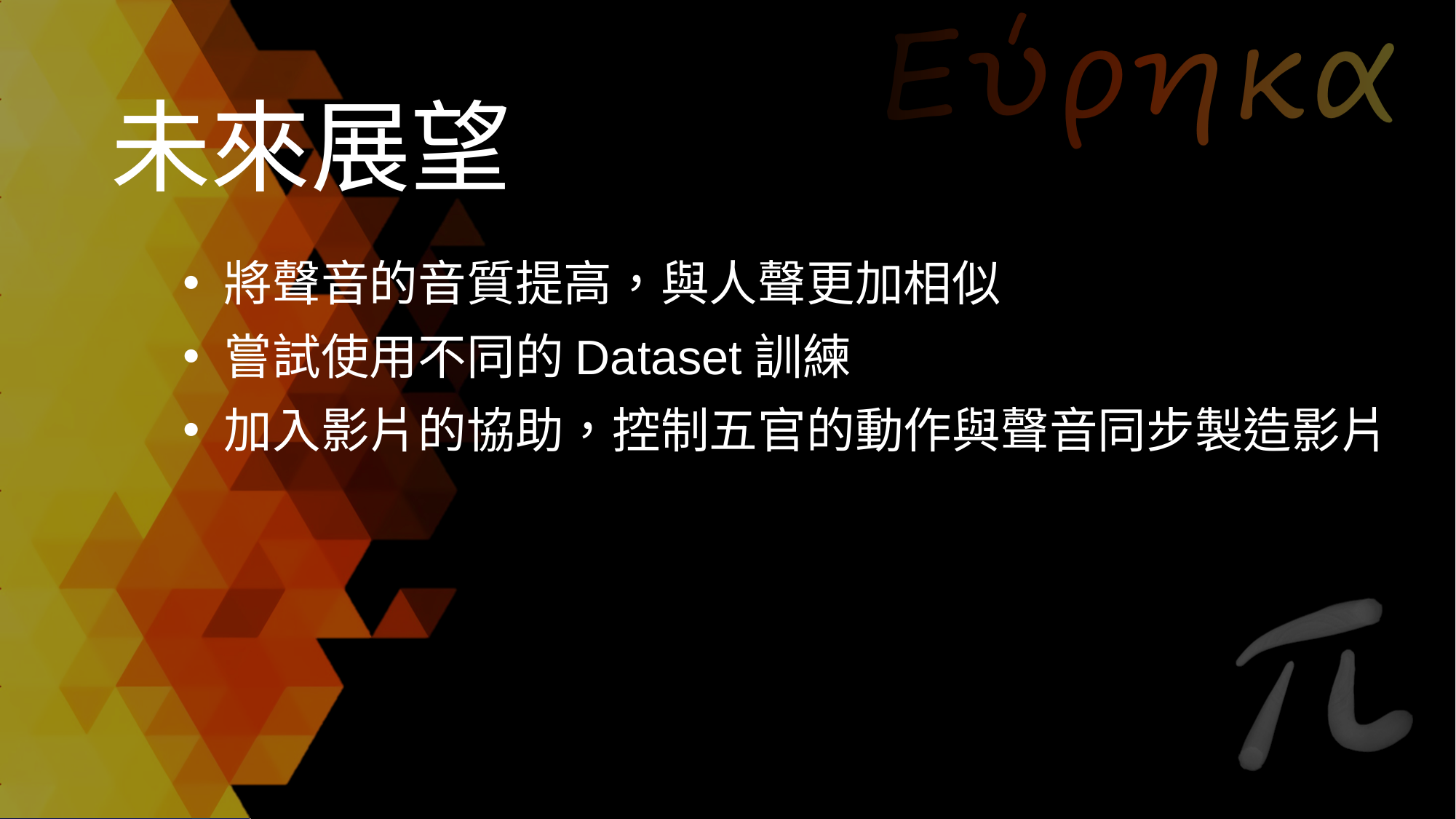

# 未來展望
將聲音的音質提高，與人聲更加相似
嘗試使用不同的Dataset訓練
加入影片的協助，控制五官的動作與聲音同步製造影片